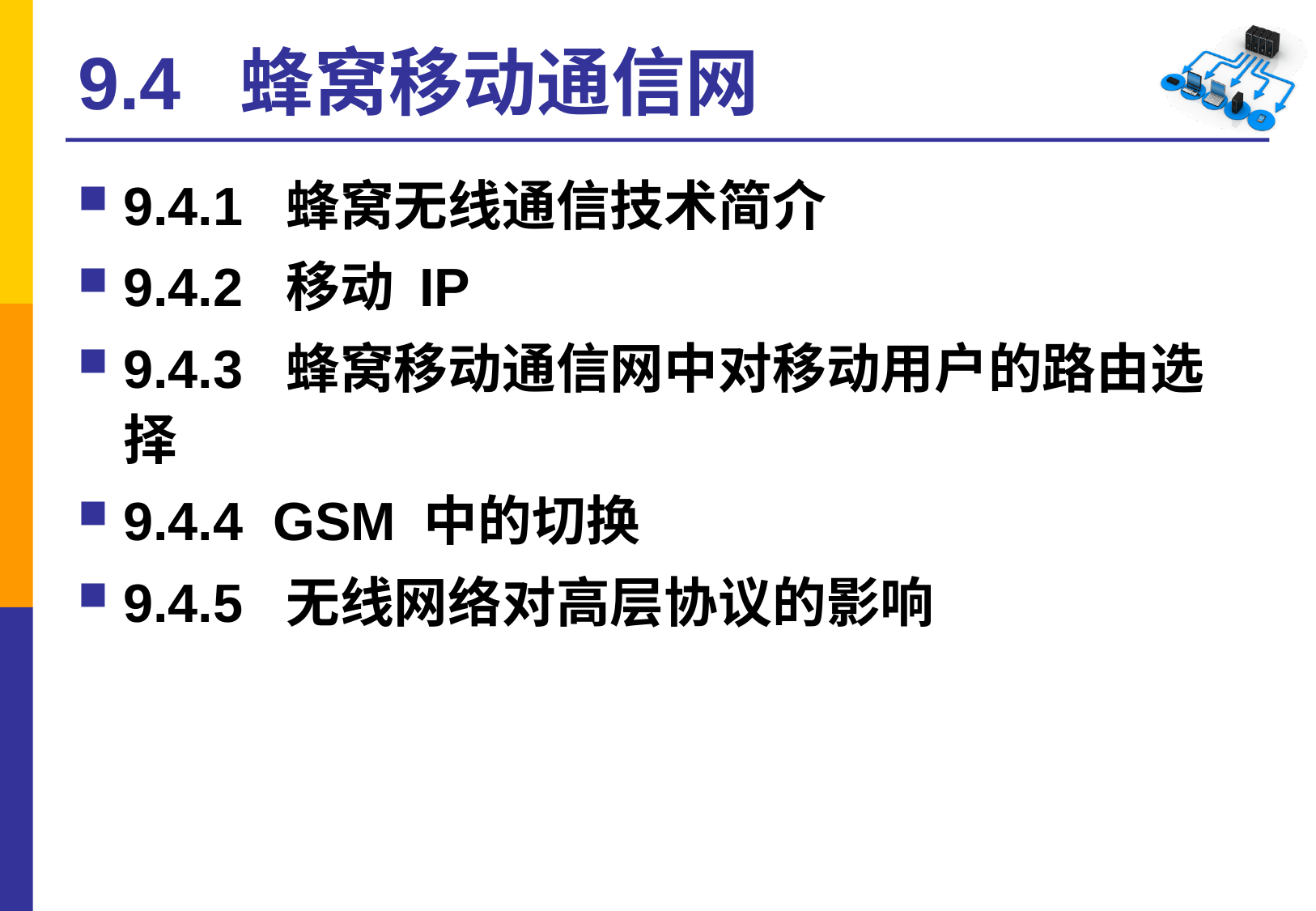

# 9.4  蜂窝移动通信网
9.4.1  蜂窝无线通信技术简介
9.4.2  移动 IP
9.4.3  蜂窝移动通信网中对移动用户的路由选择
9.4.4  GSM 中的切换
9.4.5  无线网络对高层协议的影响